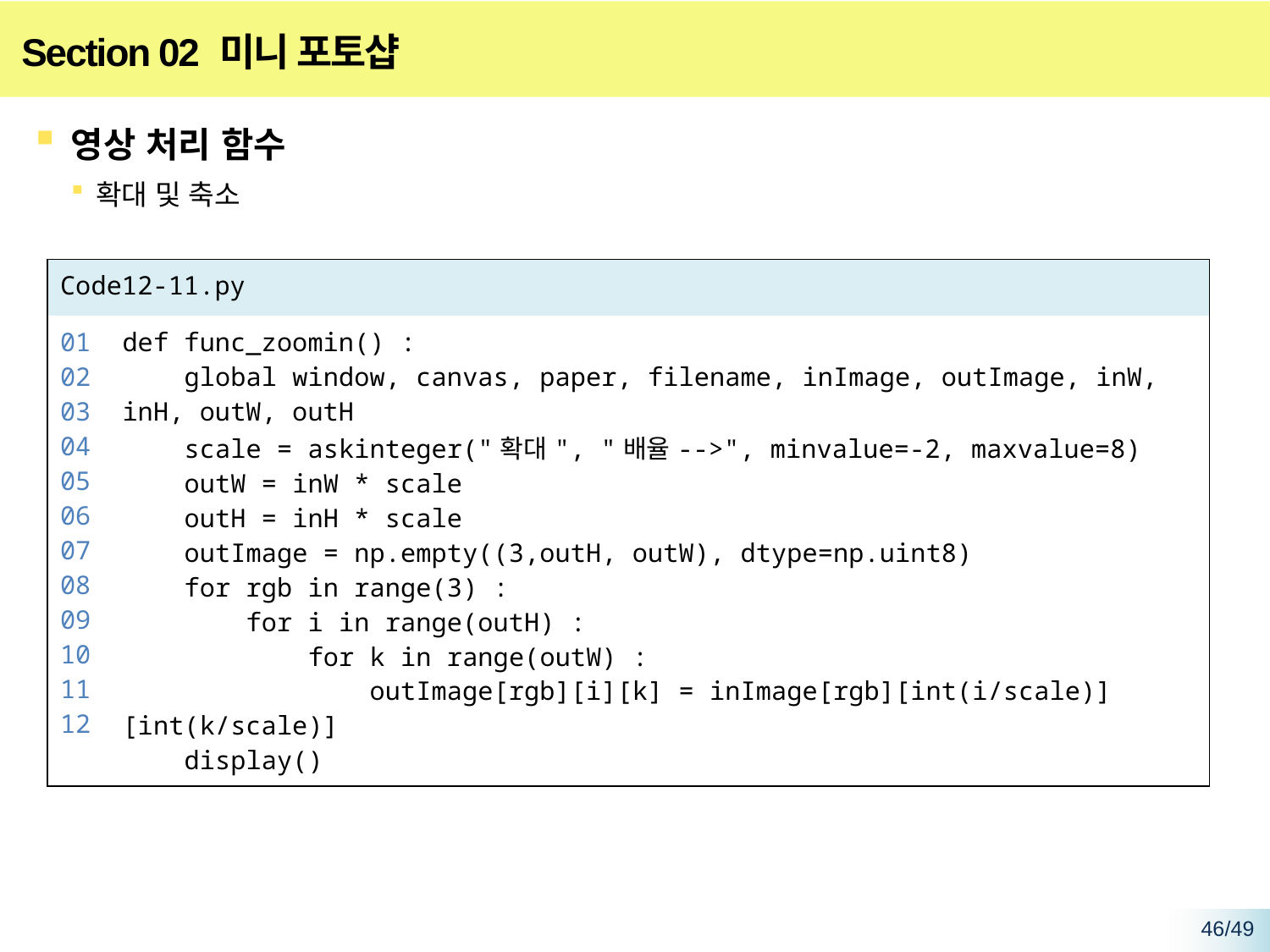

# Section 02 미니 포토샵
영상 처리 함수
확대 및 축소
| Code12-11.py |  |
| --- | --- |
| 01 02 03 04 05 06 07 08 09 10 11 12 | def func\_zoomin() : global window, canvas, paper, filename, inImage, outImage, inW, inH, outW, outH scale = askinteger("확대", "배율-->", minvalue=-2, maxvalue=8) outW = inW \* scale outH = inH \* scale outImage = np.empty((3,outH, outW), dtype=np.uint8) for rgb in range(3) : for i in range(outH) : for k in range(outW) : outImage[rgb][i][k] = inImage[rgb][int(i/scale)][int(k/scale)] display() |